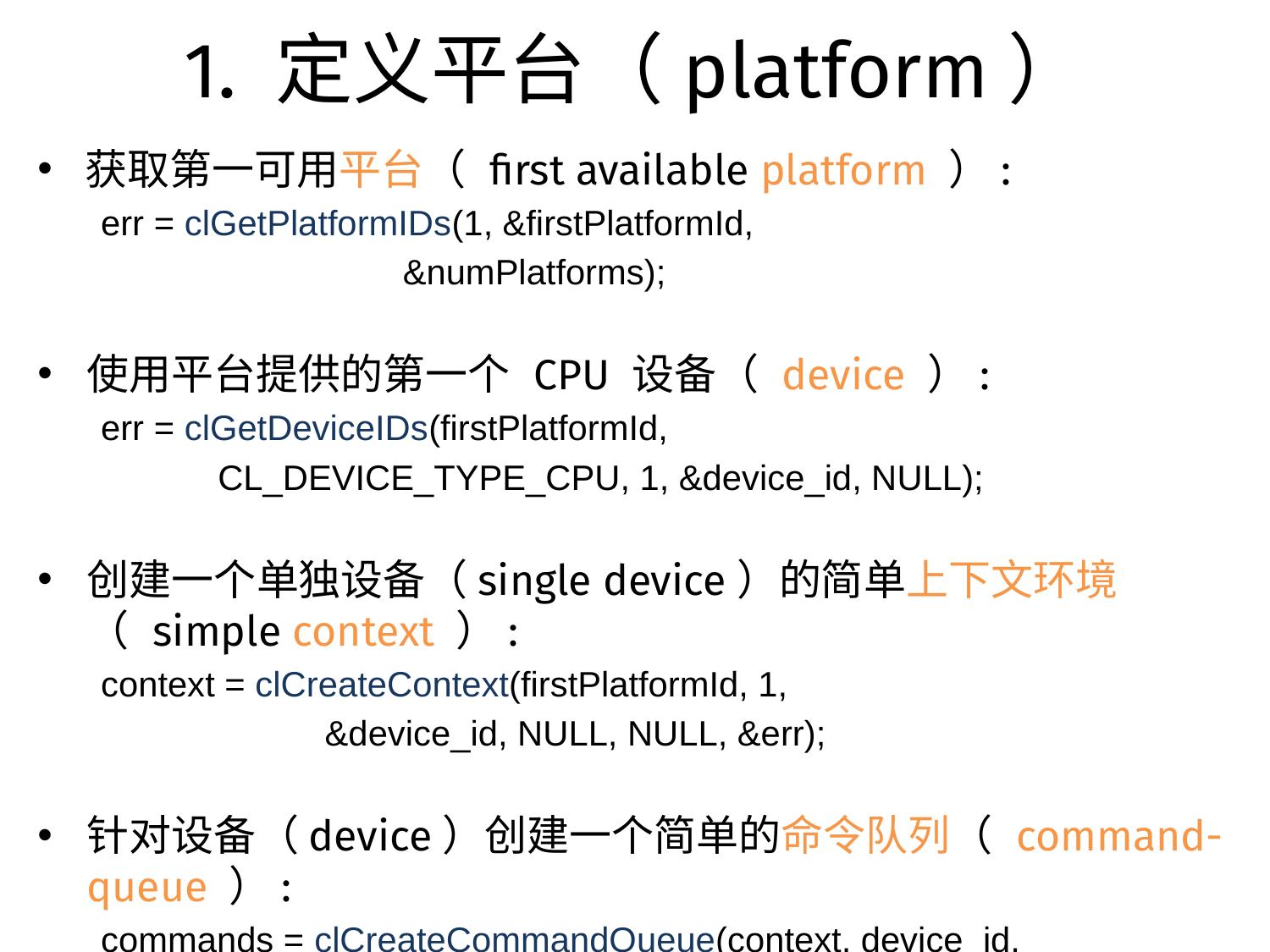

1. 定义平台（platform）
获取第一可用平台（ first available platform ）:
err = clGetPlatformIDs(1, &firstPlatformId,
                               &numPlatforms);

使用平台提供的第一个 CPU 设备（ device ）:
err = clGetDeviceIDs(firstPlatformId,
            CL_DEVICE_TYPE_CPU, 1, &device_id, NULL);

创建一个单独设备（single device）的简单上下文环境（ simple context ）:
context = clCreateContext(firstPlatformId, 1,
                       &device_id, NULL, NULL, &err);

针对设备（device）创建一个简单的命令队列（ command-queue ）:
commands = clCreateCommandQueue(context, device_id,
                                            0, &err);